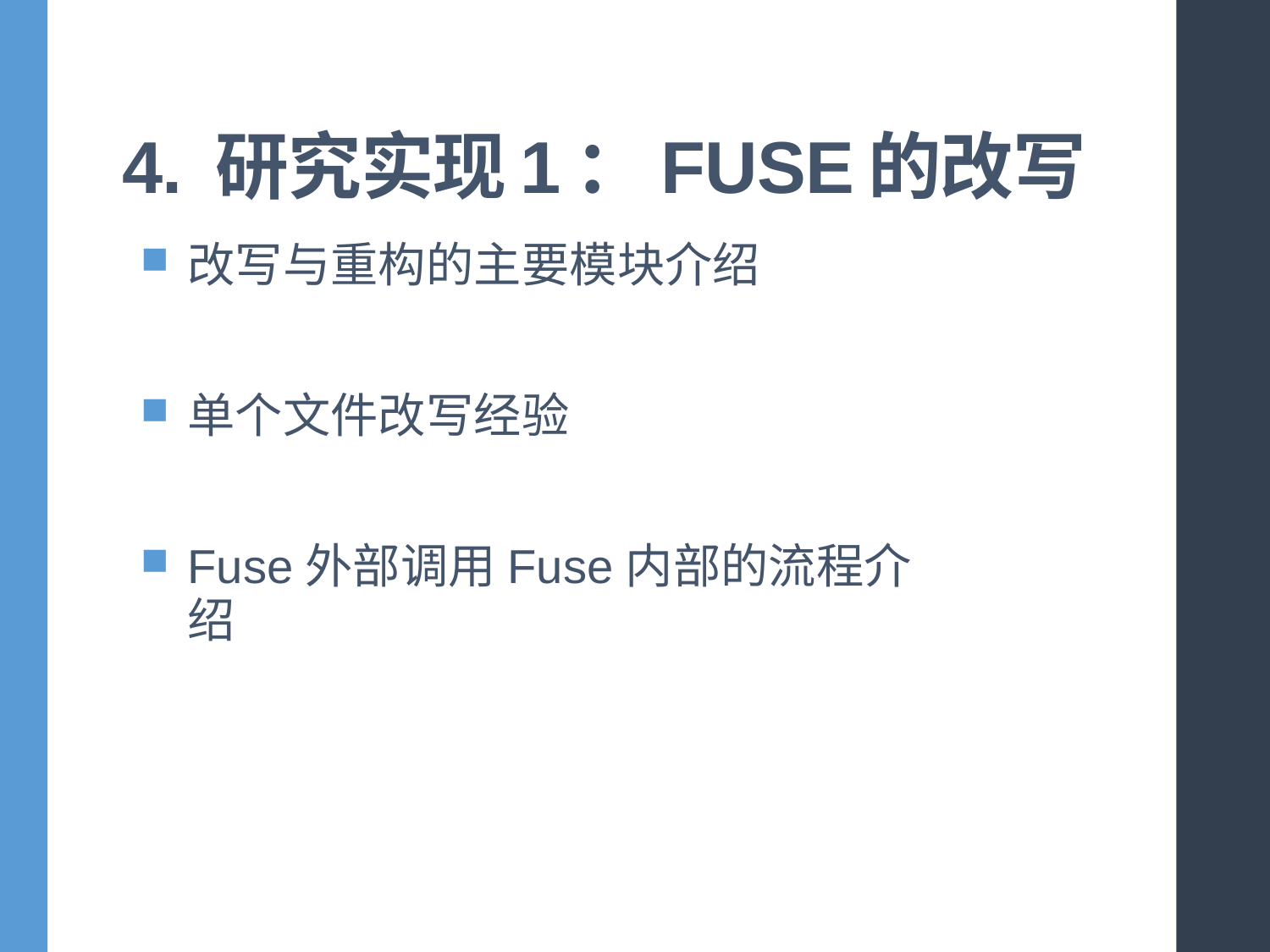

# 4. 研究实现1：FUSE的改写
改写与重构的主要模块介绍

单个文件改写经验

Fuse外部调用Fuse内部的流程介绍

11